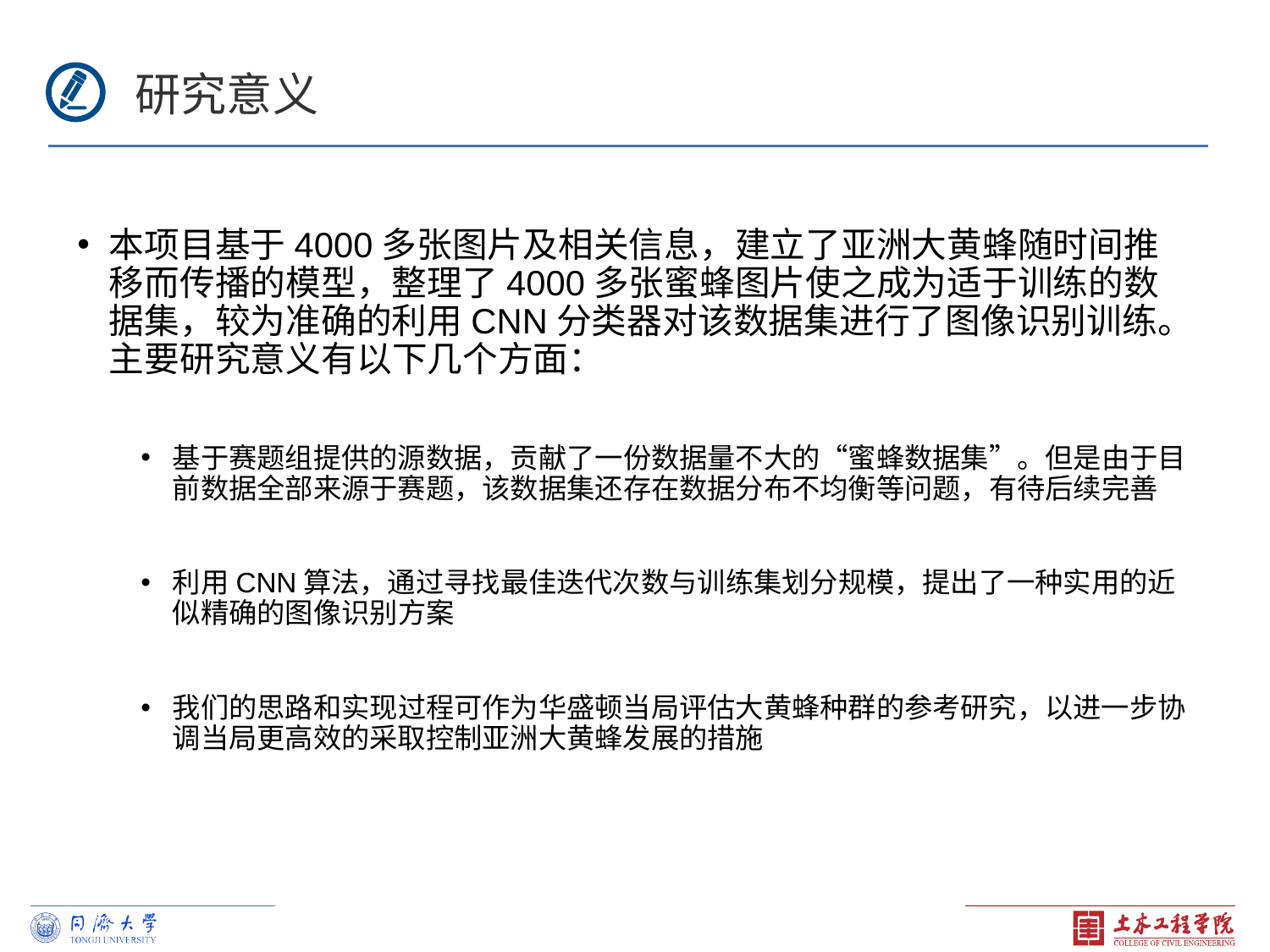

研究意义
本项目基于4000多张图片及相关信息，建立了亚洲大黄蜂随时间推移而传播的模型，整理了4000多张蜜蜂图片使之成为适于训练的数据集，较为准确的利用CNN分类器对该数据集进行了图像识别训练。主要研究意义有以下几个方面：

基于赛题组提供的源数据，贡献了一份数据量不大的“蜜蜂数据集”。但是由于目前数据全部来源于赛题，该数据集还存在数据分布不均衡等问题，有待后续完善

利用CNN算法，通过寻找最佳迭代次数与训练集划分规模，提出了一种实用的近似精确的图像识别方案

我们的思路和实现过程可作为华盛顿当局评估大黄蜂种群的参考研究，以进一步协调当局更高效的采取控制亚洲大黄蜂发展的措施